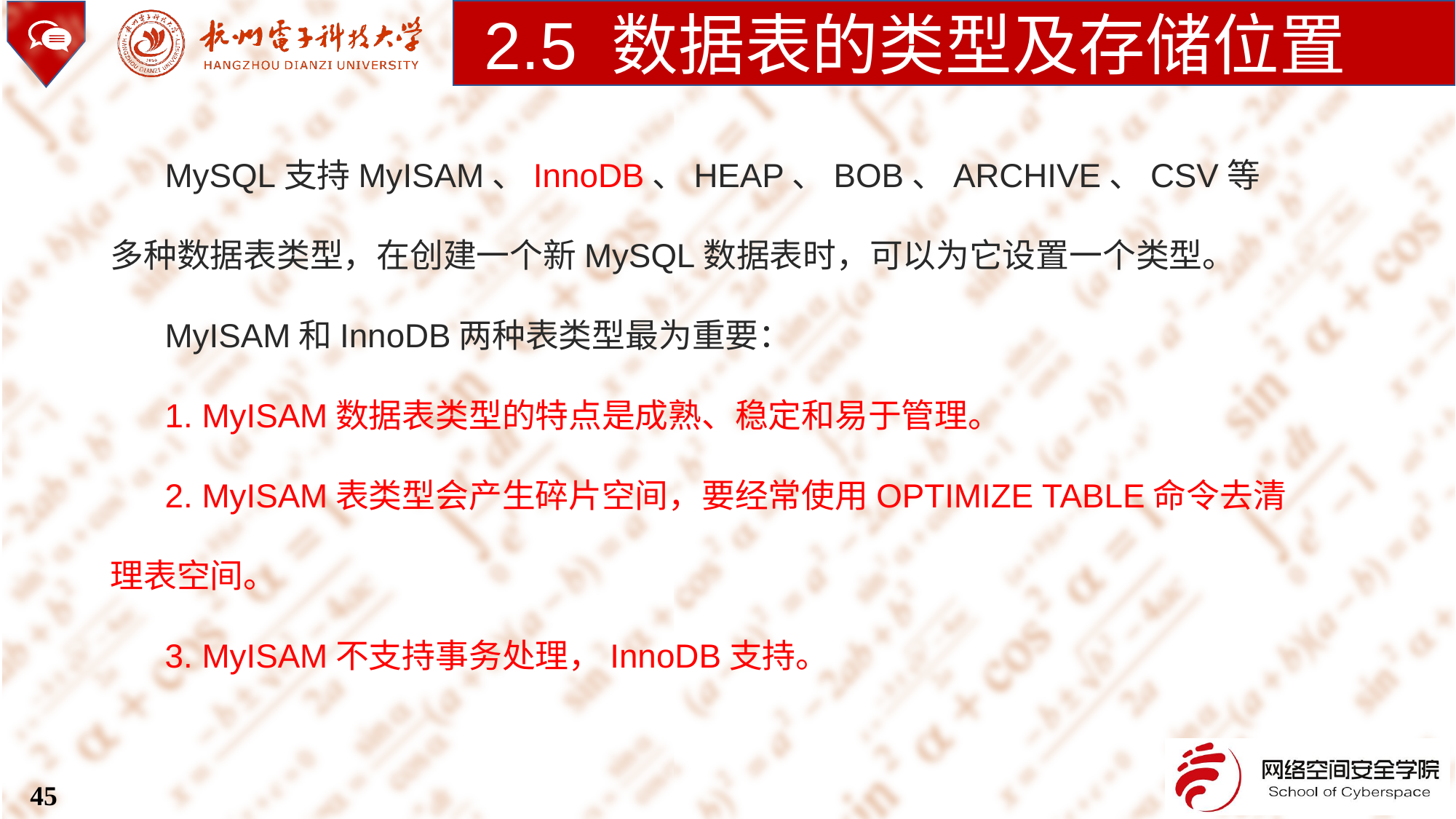

2.5 数据表的类型及存储位置
MySQL支持MyISAM、InnoDB、HEAP、BOB、ARCHIVE、CSV等多种数据表类型，在创建一个新MySQL数据表时，可以为它设置一个类型。
MyISAM和InnoDB两种表类型最为重要：
1. MyISAM数据表类型的特点是成熟、稳定和易于管理。
2. MyISAM表类型会产生碎片空间，要经常使用OPTIMIZE TABLE命令去清理表空间。
3. MyISAM不支持事务处理，InnoDB支持。

45